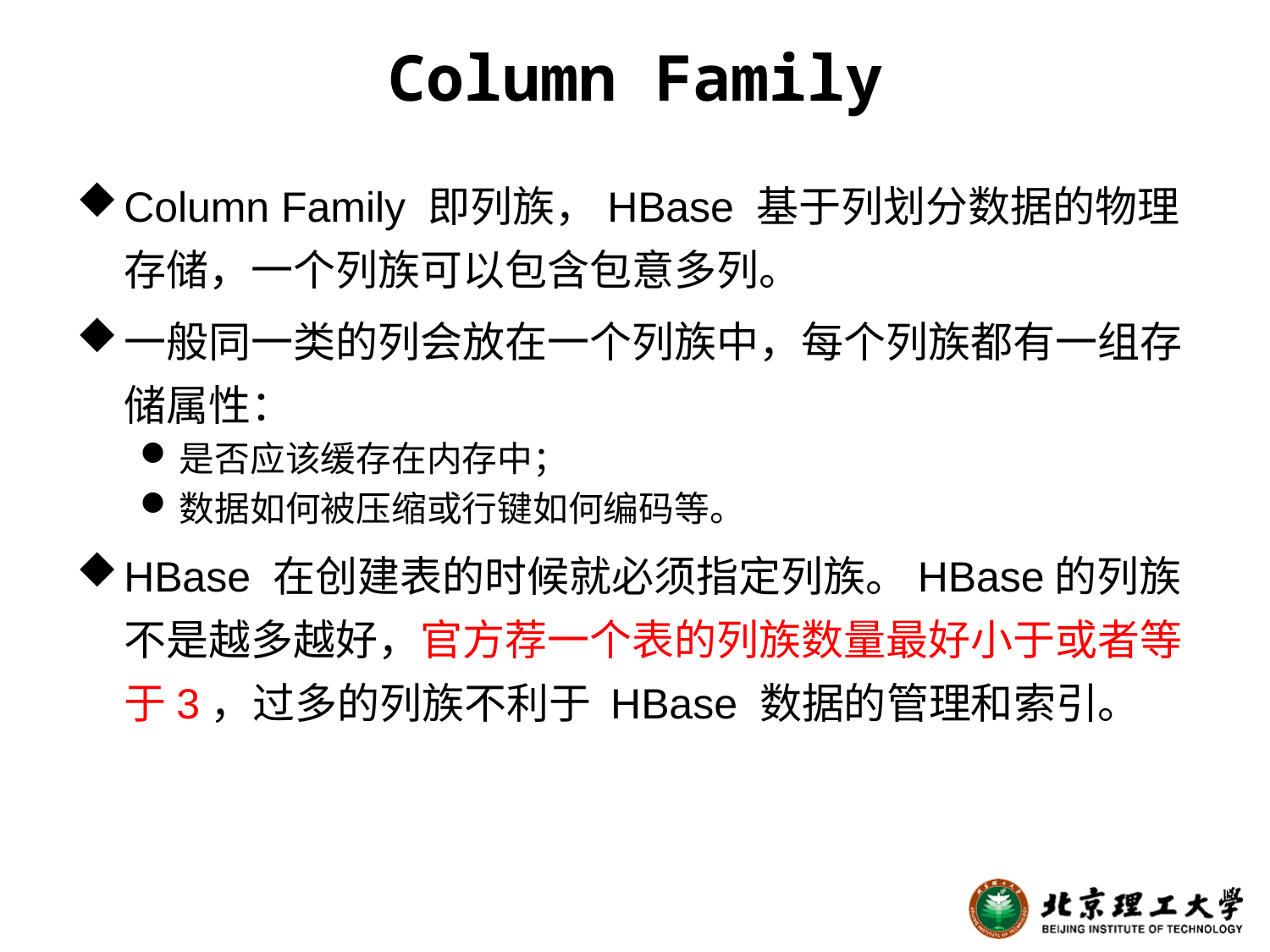

# Column Family
Column Family 即列族，HBase 基于列划分数据的物理存储，一个列族可以包含包意多列。
一般同一类的列会放在一个列族中，每个列族都有一组存储属性：
是否应该缓存在内存中；
数据如何被压缩或行键如何编码等。
HBase 在创建表的时候就必须指定列族。HBase的列族不是越多越好，官方荐一个表的列族数量最好小于或者等于3，过多的列族不利于 HBase 数据的管理和索引。